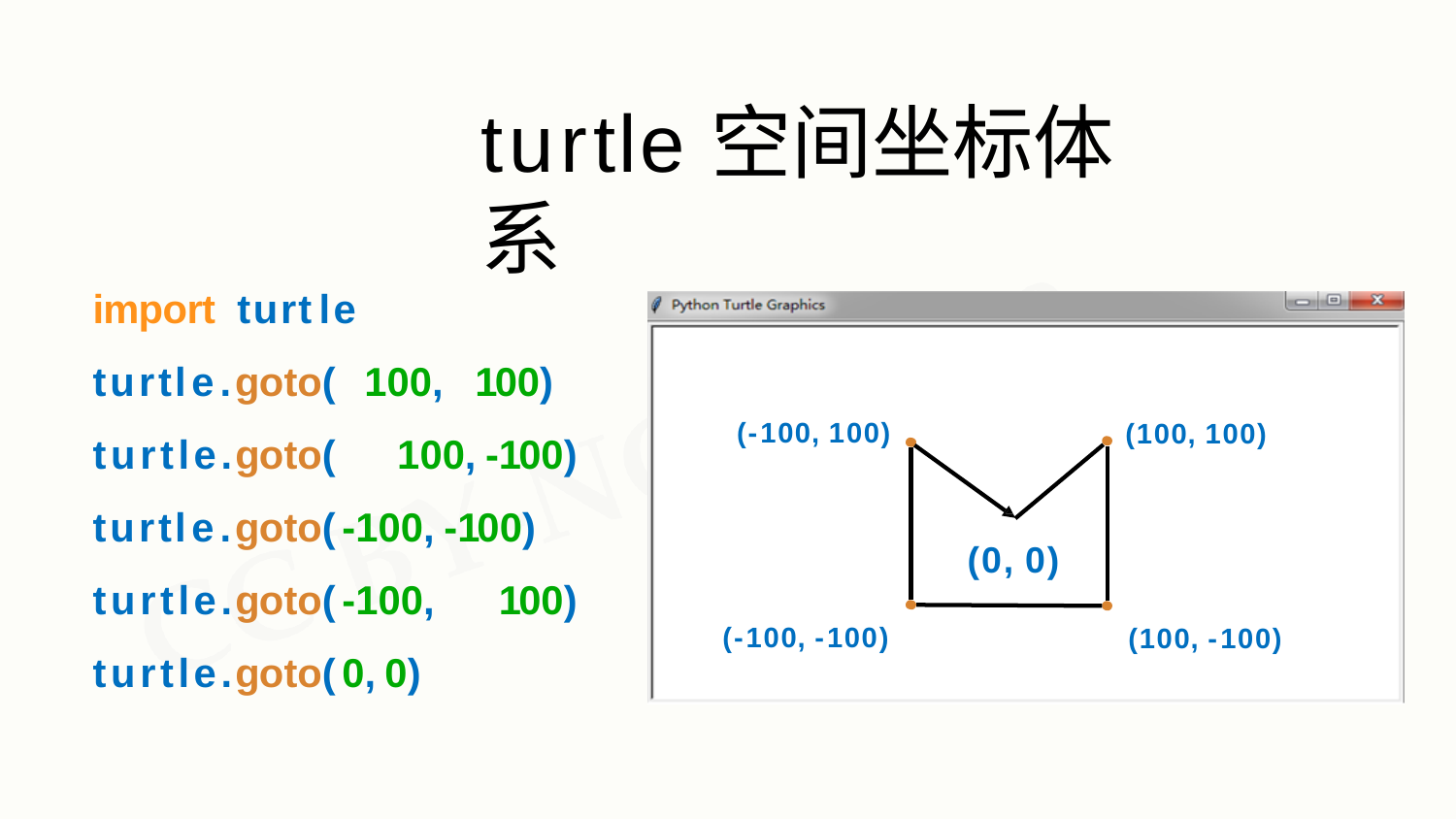

# turtle空间坐标体系

import  turtle
turtle.goto(  100,  100)
turtle.goto(  100,-100) turtle.goto(-100,-100) turtle.goto(-100,  100) turtle.goto(0,0)

(-100, 100)
(100, 100)

(0, 0)

(-100, -100)
(100, -100)